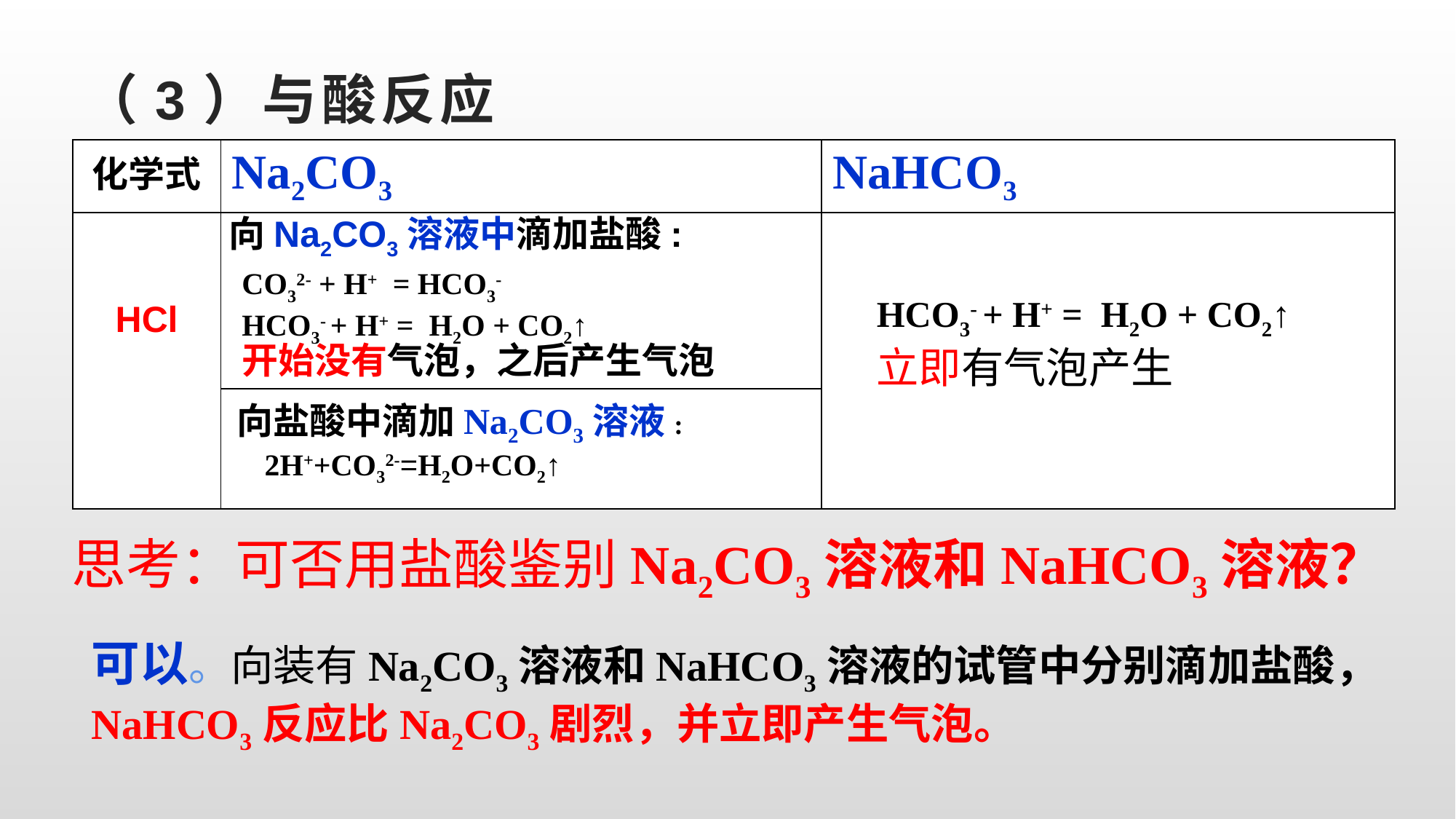

# （3）与酸反应
| 化学式 | Na2CO3 | NaHCO3 |
| --- | --- | --- |
| HCl |  |  |
|  |  |  |
向Na2CO3溶液中滴加盐酸:

CO32- + H+  = HCO3-
HCO3- + H+ =  H2O + CO2↑
HCO3- + H+ =  H2O + CO2↑
立即有气泡产生
开始没有气泡，之后产生气泡
向盐酸中滴加Na2CO3溶液:

2H++CO32-=H2O+CO2↑

思考：可否用盐酸鉴别Na2CO3溶液和NaHCO3溶液？

可以。向装有Na2CO3溶液和NaHCO3溶液的试管中分别滴加盐酸，NaHCO3反应比Na2CO3剧烈，并立即产生气泡。